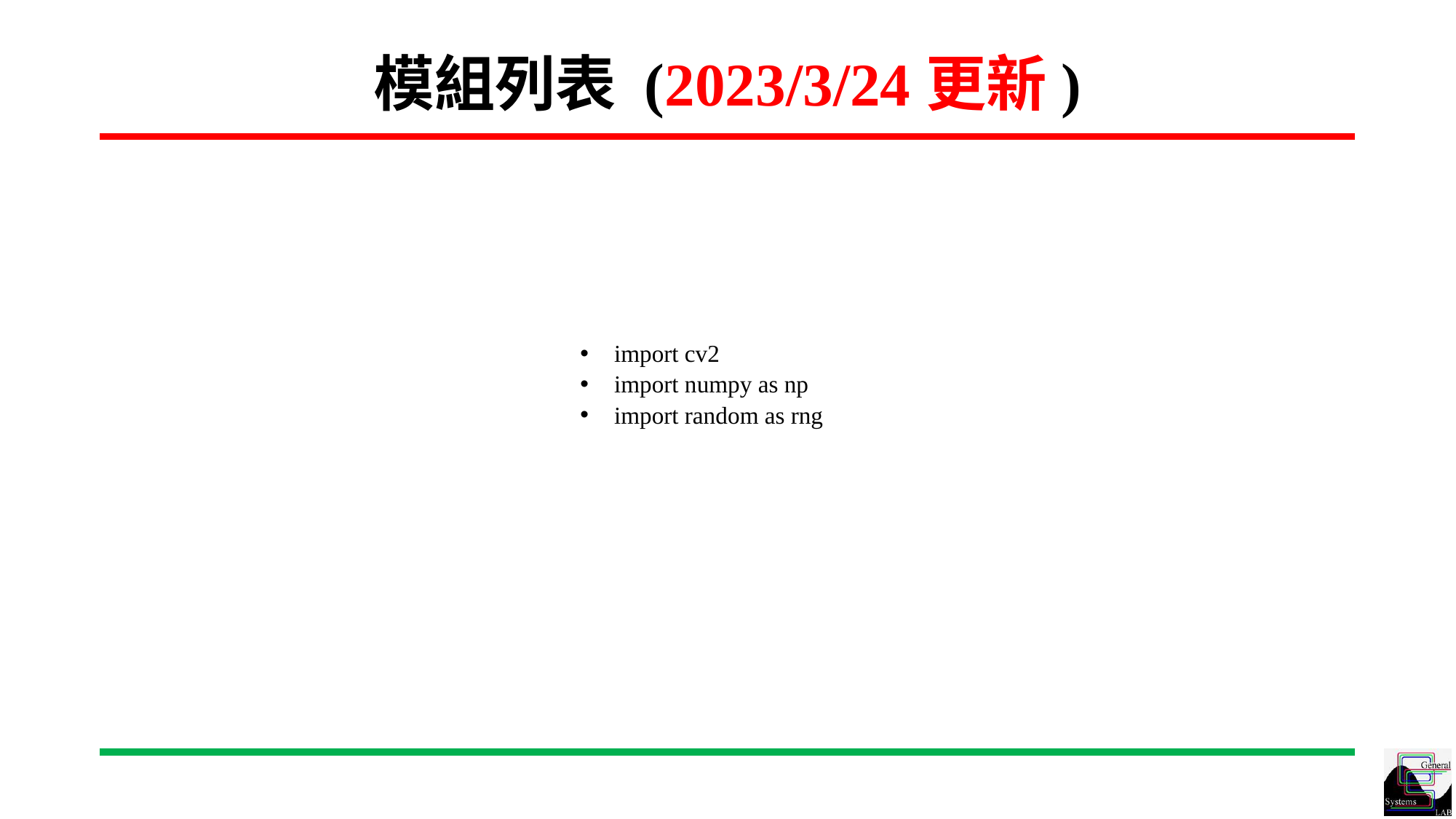

# 模組列表 (2023/3/24更新)
import cv2
import numpy as np
import random as rng